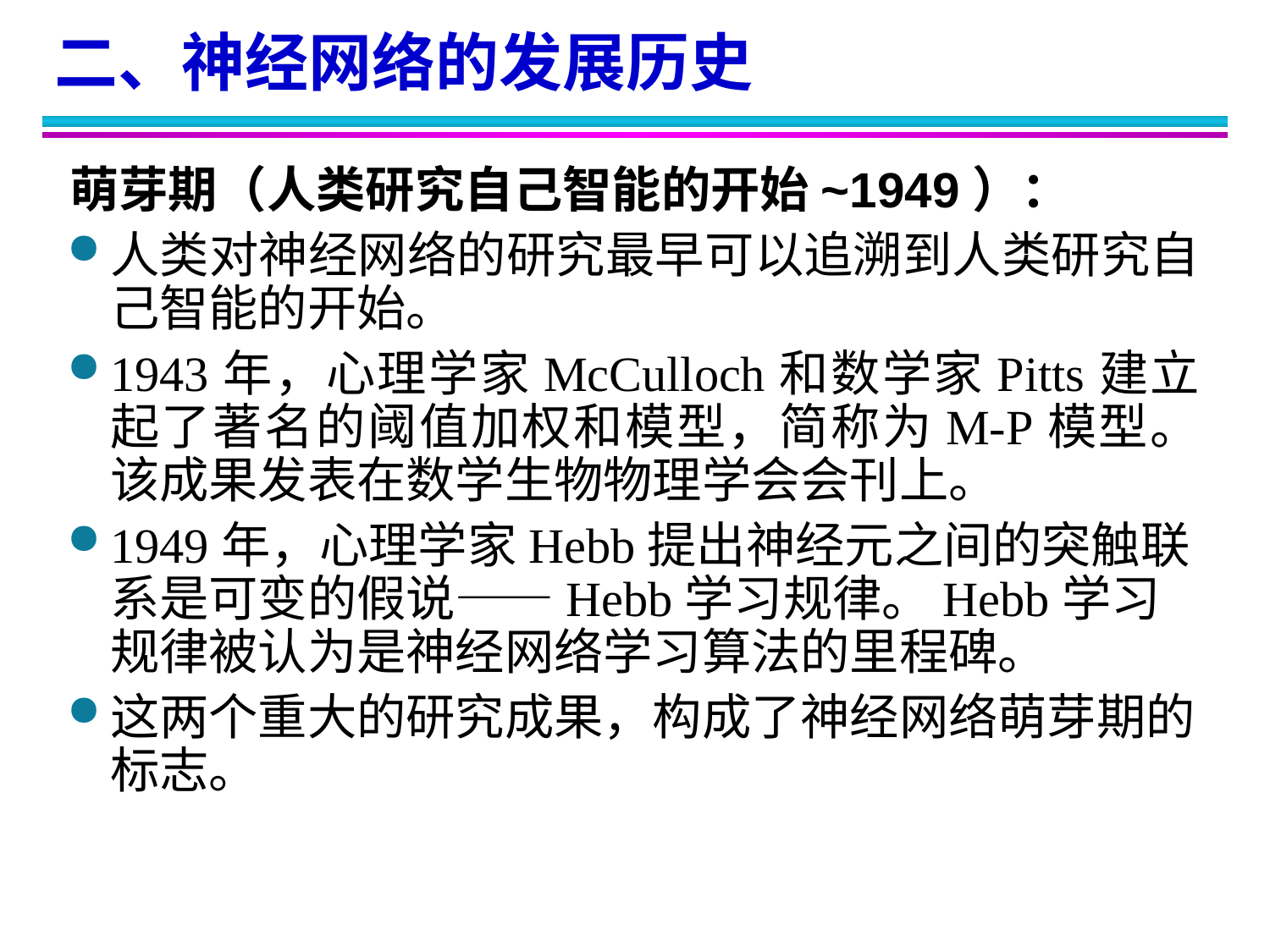

二、神经网络的发展历史
萌芽期（人类研究自己智能的开始~1949）：
人类对神经网络的研究最早可以追溯到人类研究自己智能的开始。
1943年，心理学家McCulloch和数学家Pitts建立起了著名的阈值加权和模型，简称为M-P模型。该成果发表在数学生物物理学会会刊上。
1949年，心理学家Hebb提出神经元之间的突触联系是可变的假说——Hebb学习规律。Hebb学习规律被认为是神经网络学习算法的里程碑。
这两个重大的研究成果，构成了神经网络萌芽期的标志。